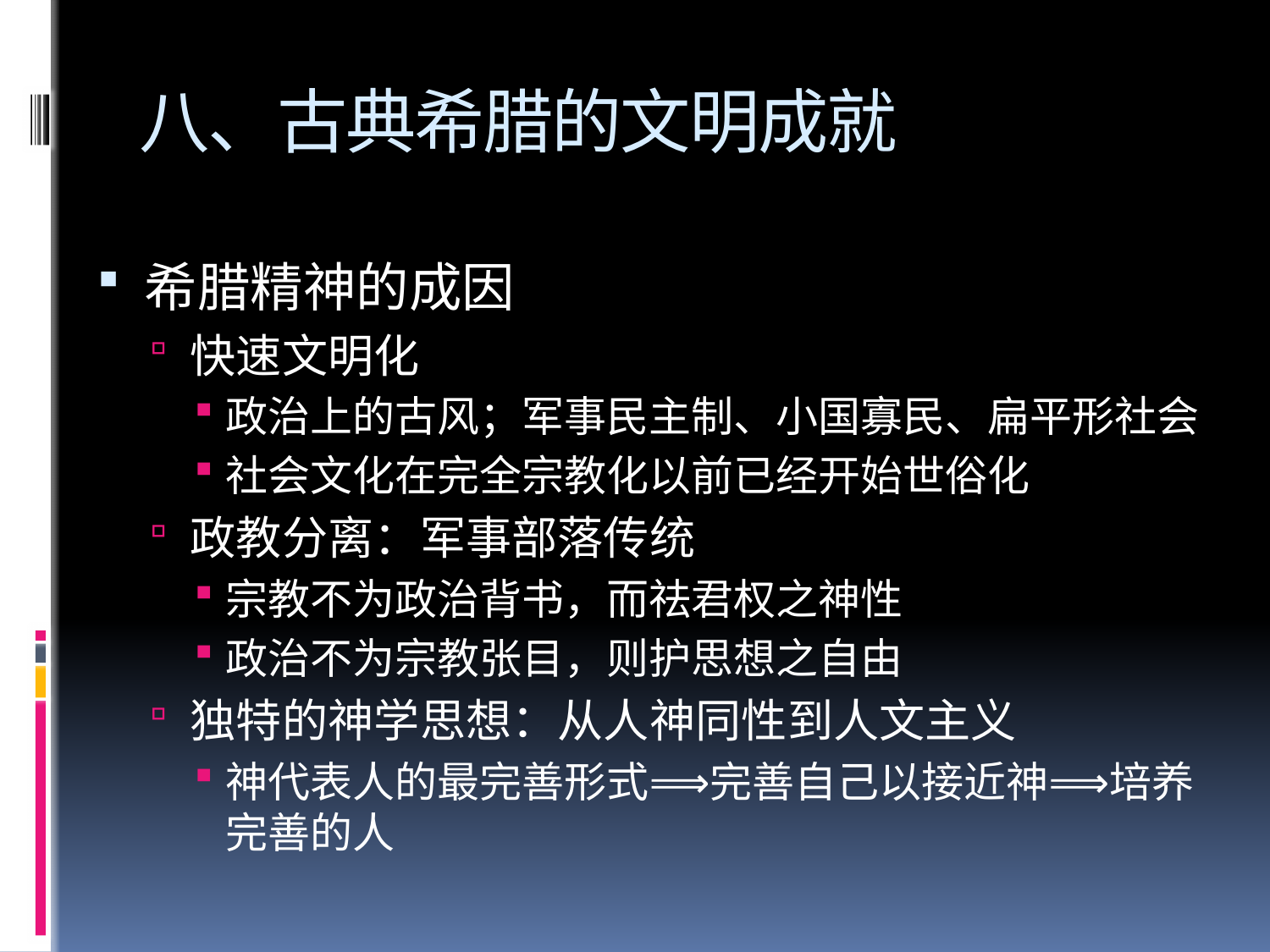

# 八、古典希腊的文明成就
希腊精神的成因
快速文明化
政治上的古风；军事民主制、小国寡民、扁平形社会
社会文化在完全宗教化以前已经开始世俗化
政教分离：军事部落传统
宗教不为政治背书，而祛君权之神性
政治不为宗教张目，则护思想之自由
独特的神学思想：从人神同性到人文主义
神代表人的最完善形式⟹完善自己以接近神⟹培养完善的人